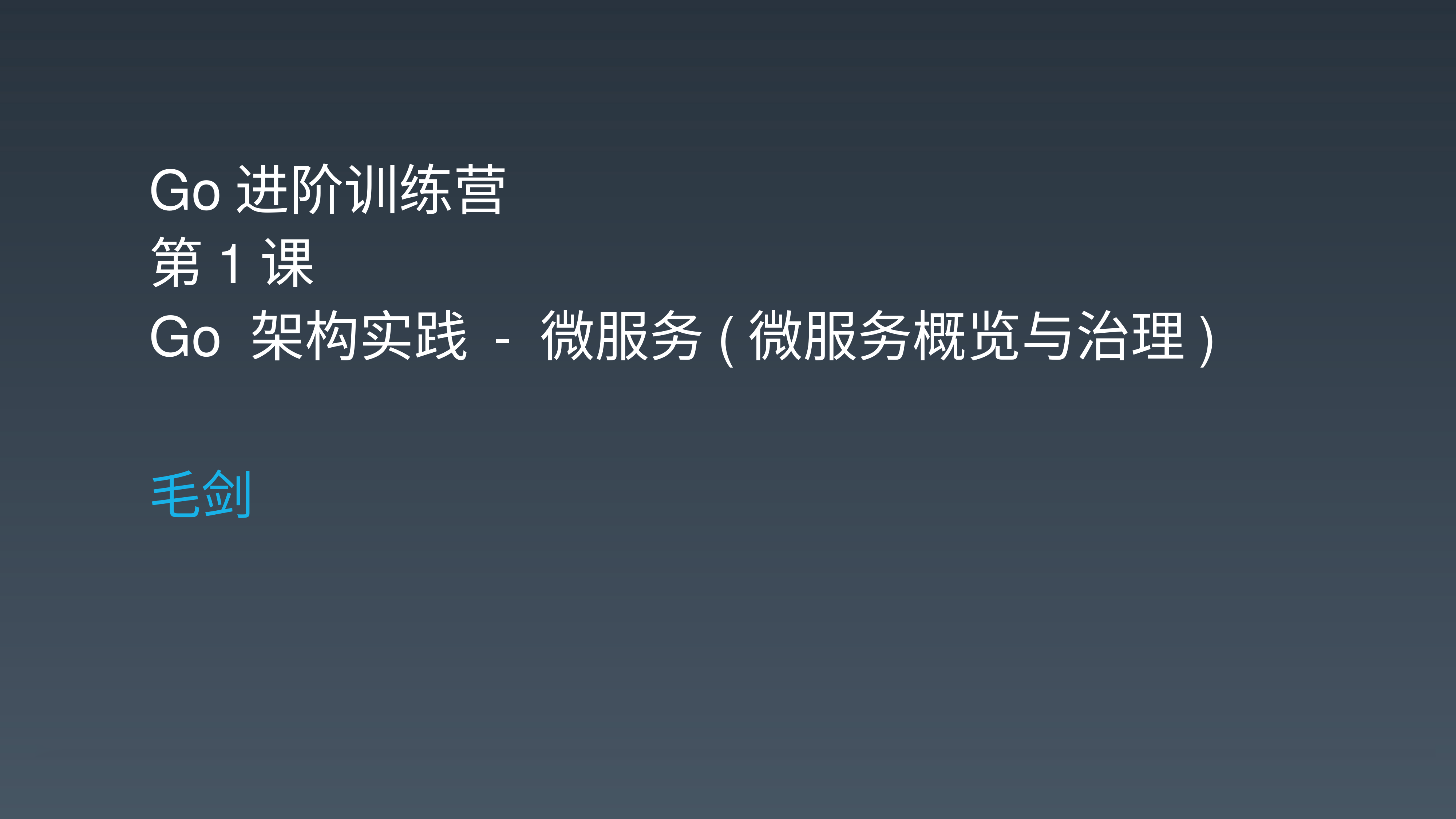

Go进阶训练营
第1课
Go 架构实践 - 微服务(微服务概览与治理)
毛剑